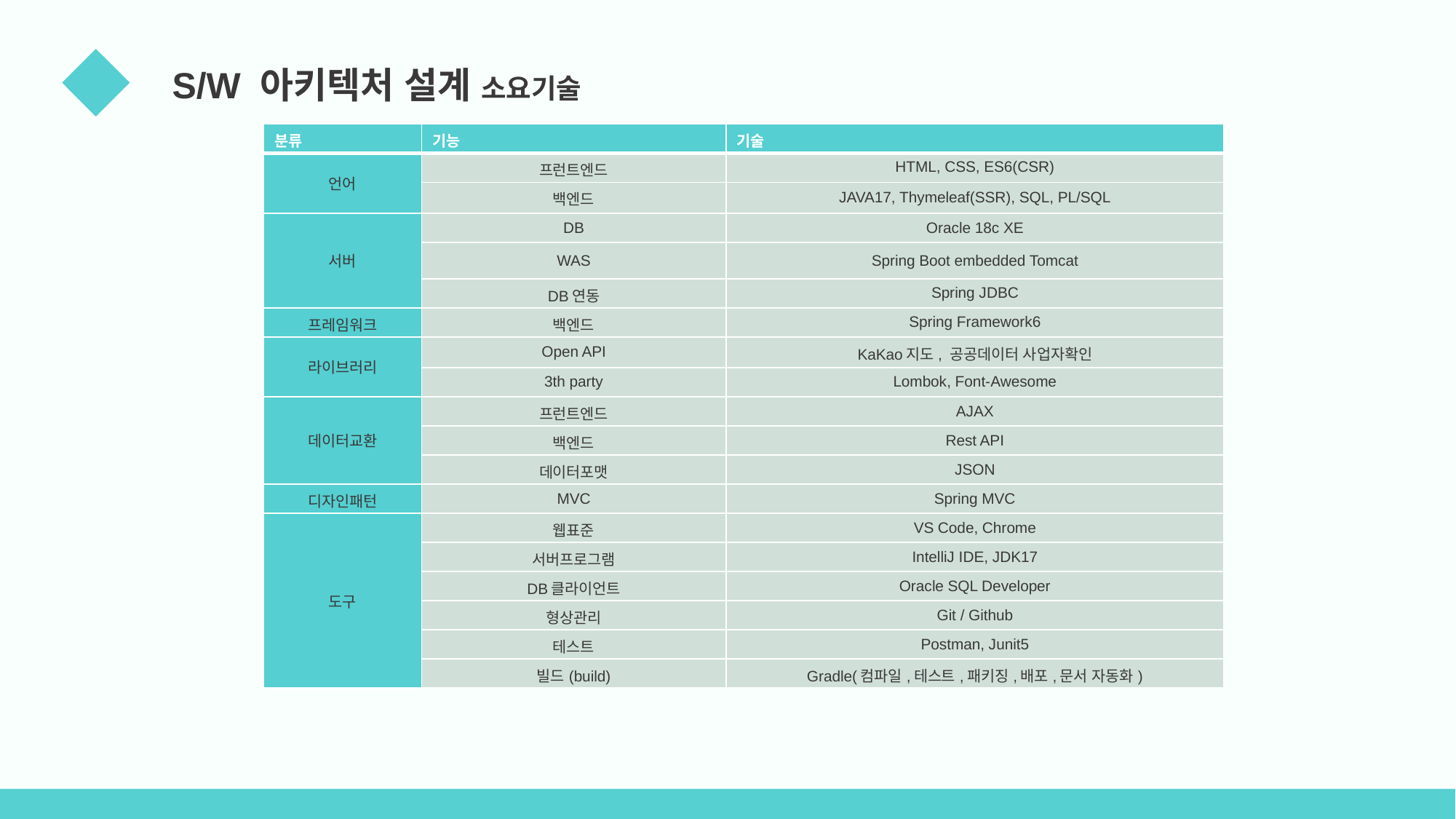

01
 S/W 아키텍처 설계 소요기술
| 분류 | 기능 | 기술 |
| --- | --- | --- |
| 언어 | 프런트엔드 | HTML, CSS, ES6(CSR) |
|  | 백엔드 | JAVA17, Thymeleaf(SSR), SQL, PL/SQL |
| 서버 | DB | Oracle 18c XE |
|  | WAS | Spring Boot embedded Tomcat |
|  | DB연동 | Spring JDBC |
| 프레임워크 | 백엔드 | Spring Framework6 |
| 라이브러리 | Open API | KaKao지도, 공공데이터 사업자확인 |
|  | 3th party | Lombok, Font-Awesome |
| 데이터교환 | 프런트엔드 | AJAX |
|  | 백엔드 | Rest API |
|  | 데이터포맷 | JSON |
| 디자인패턴 | MVC | Spring MVC |
| 도구 | 웹표준 | VS Code, Chrome |
|  | 서버프로그램 | IntelliJ IDE, JDK17 |
|  | DB클라이언트 | Oracle SQL Developer |
|  | 형상관리 | Git / Github |
|  | 테스트 | Postman, Junit5 |
|  | 빌드(build) | Gradle(컴파일,테스트,패키징,배포,문서 자동화) |